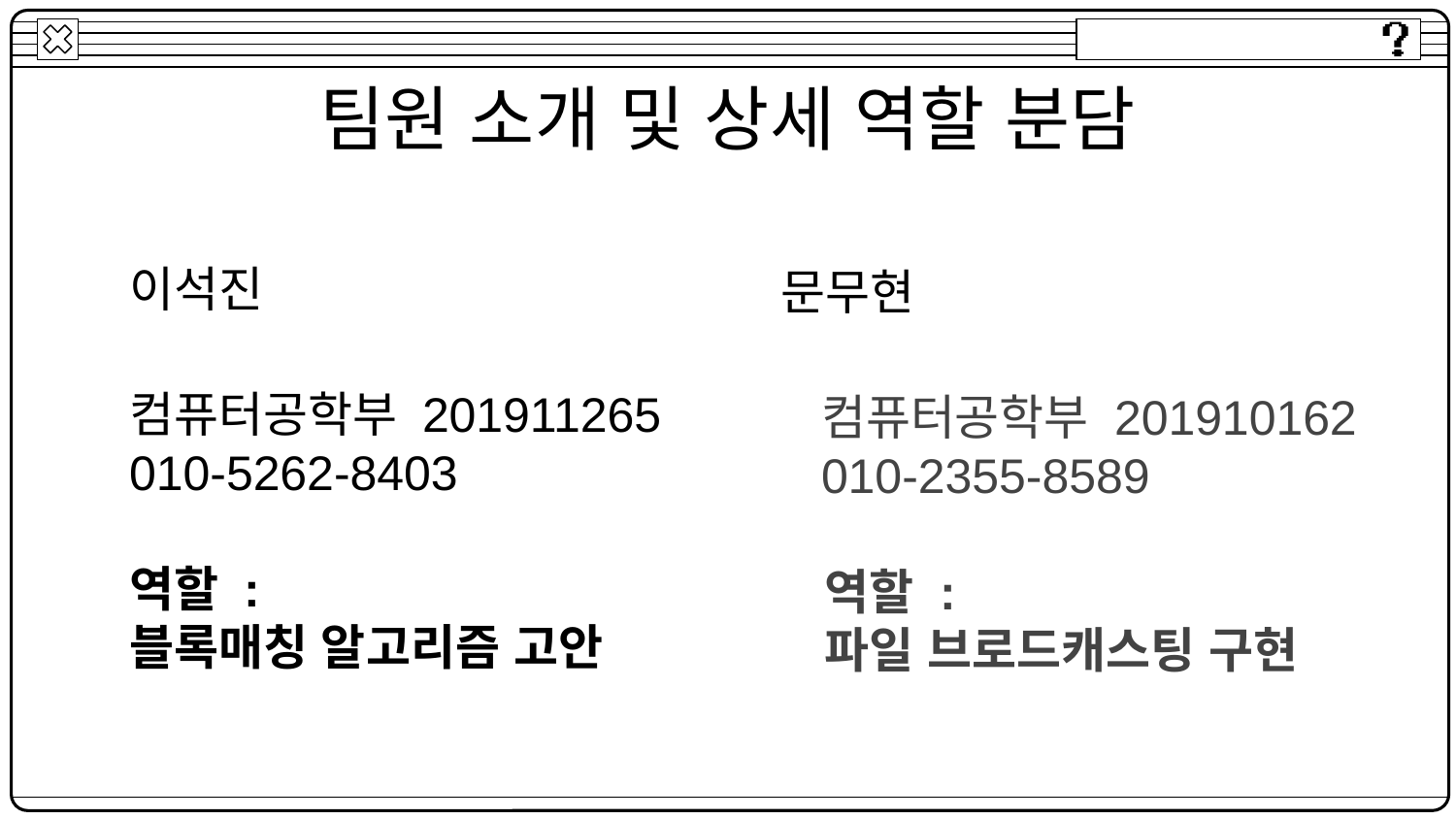

# 팀원 소개 및 상세 역할 분담
이석진
문무현
컴퓨터공학부 201911265
010-5262-8403

역할 :
블록매칭 알고리즘 고안
컴퓨터공학부 201910162
010-2355-8589

역할 :
파일 브로드캐스팅 구현